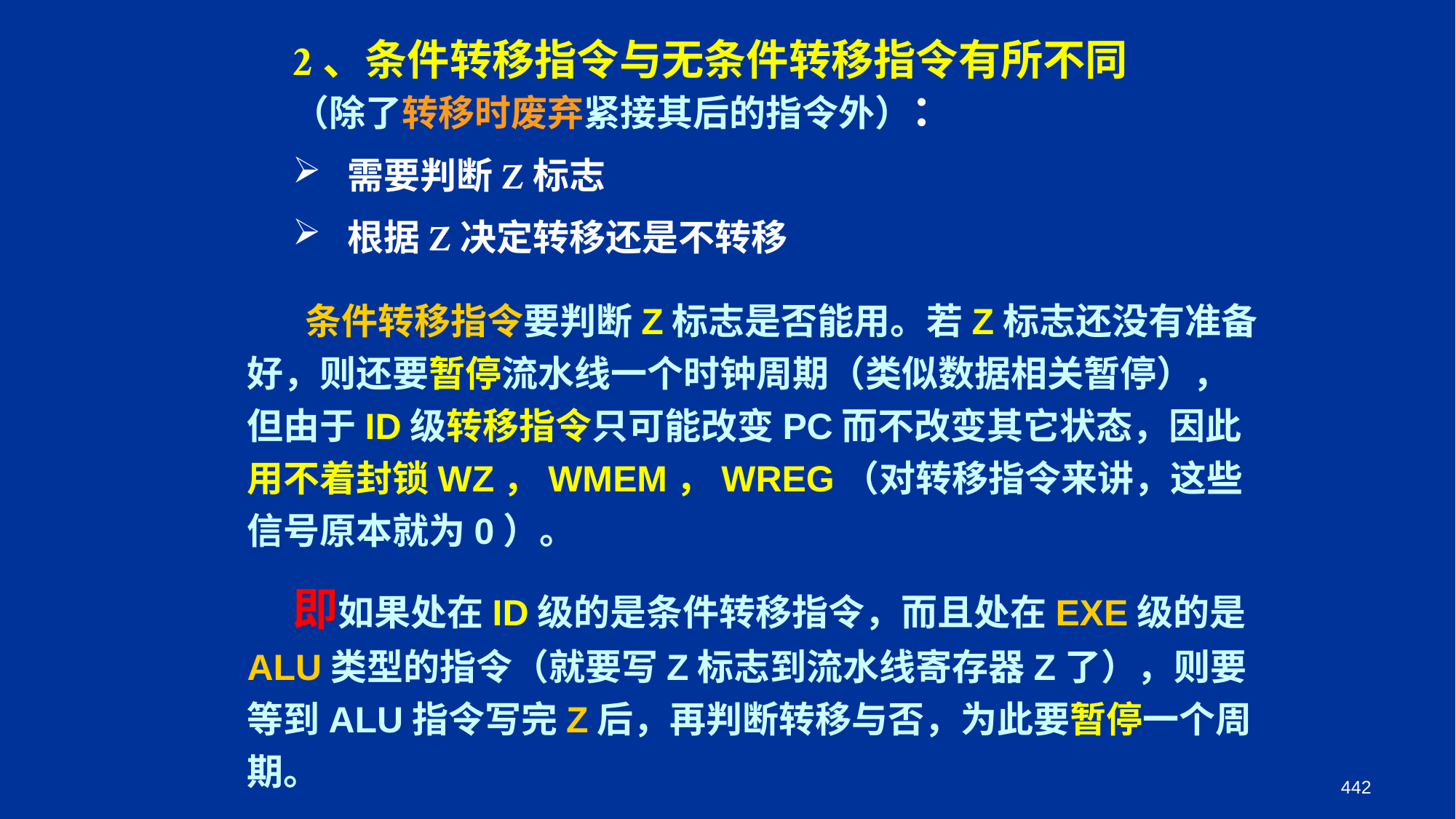

2、条件转移指令与无条件转移指令有所不同（除了转移时废弃紧接其后的指令外）：
需要判断Z标志
根据Z决定转移还是不转移

      条件转移指令要判断Z标志是否能用。若Z标志还没有准备好，则还要暂停流水线一个时钟周期（类似数据相关暂停），但由于ID级转移指令只可能改变PC而不改变其它状态，因此用不着封锁WZ，WMEM，WREG（对转移指令来讲，这些信号原本就为0）。
　即如果处在ID级的是条件转移指令，而且处在EXE级的是ALU类型的指令（就要写Z标志到流水线寄存器Z了），则要等到ALU指令写完Z后，再判断转移与否，为此要暂停一个周期。
442